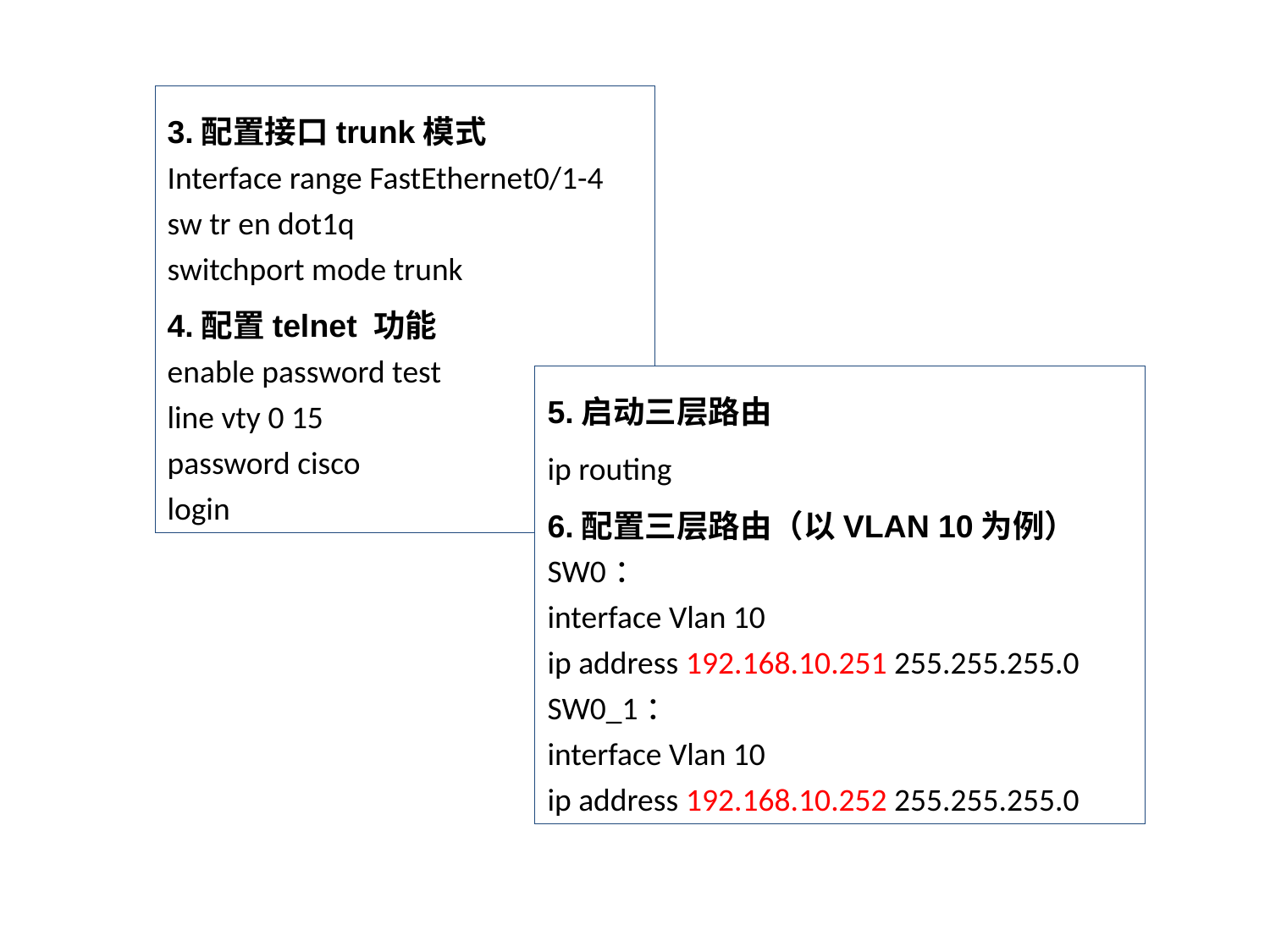

3.配置接口trunk模式
Interface range FastEthernet0/1-4
sw tr en dot1q
switchport mode trunk
4.配置telnet 功能
enable password test
line vty 0 15
password cisco
login
5.启动三层路由
ip routing
6.配置三层路由（以VLAN 10为例）
SW0：
interface Vlan 10
ip address 192.168.10.251 255.255.255.0
SW0_1：
interface Vlan 10
ip address 192.168.10.252 255.255.255.0